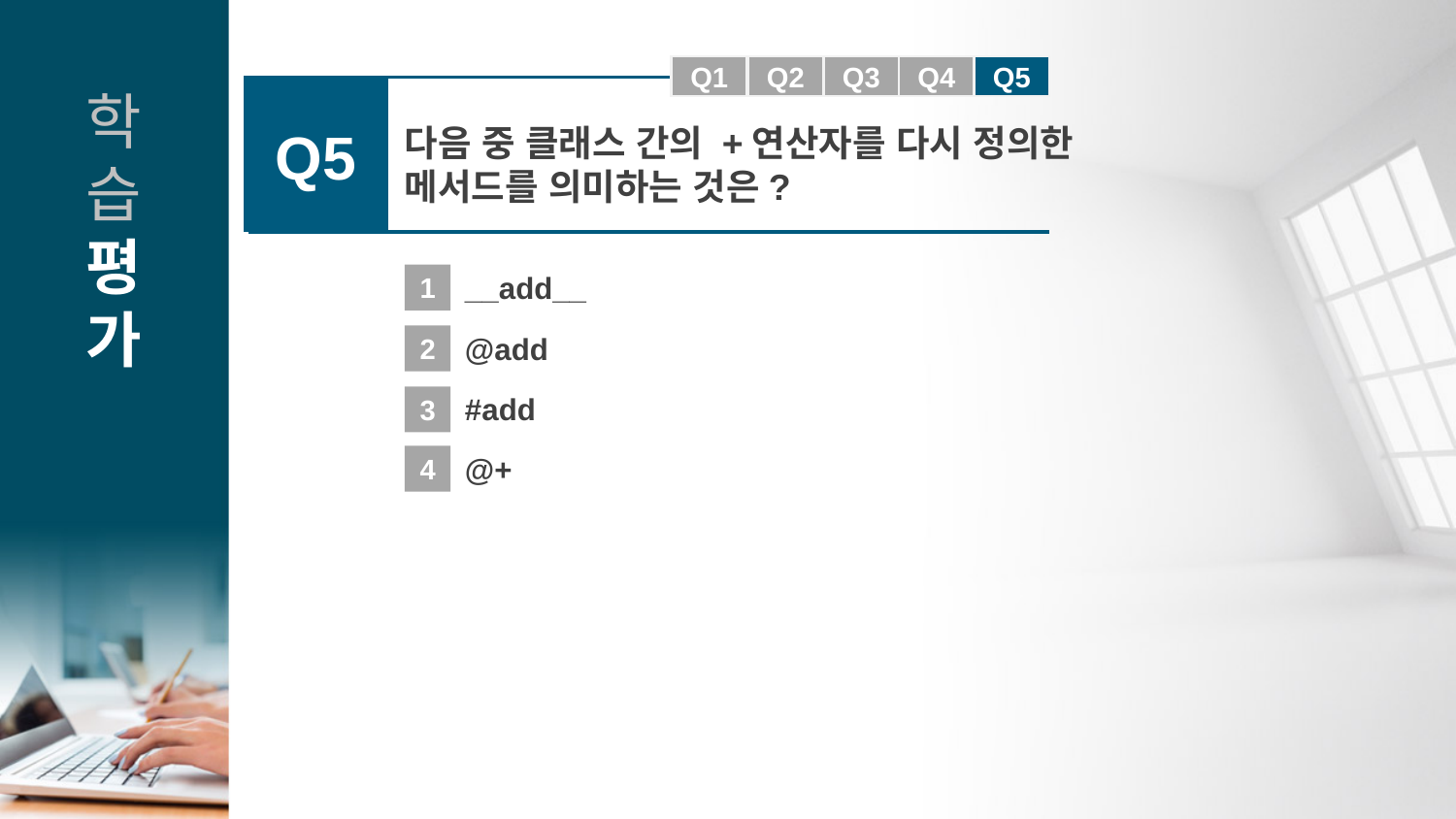

Q1
Q1
Q2
Q3
Q4
Q5
Q5
다음 중 클래스 간의 +연산자를 다시 정의한 메서드를 의미하는 것은?
1
__add__
2
@add
#add
3
4
@+